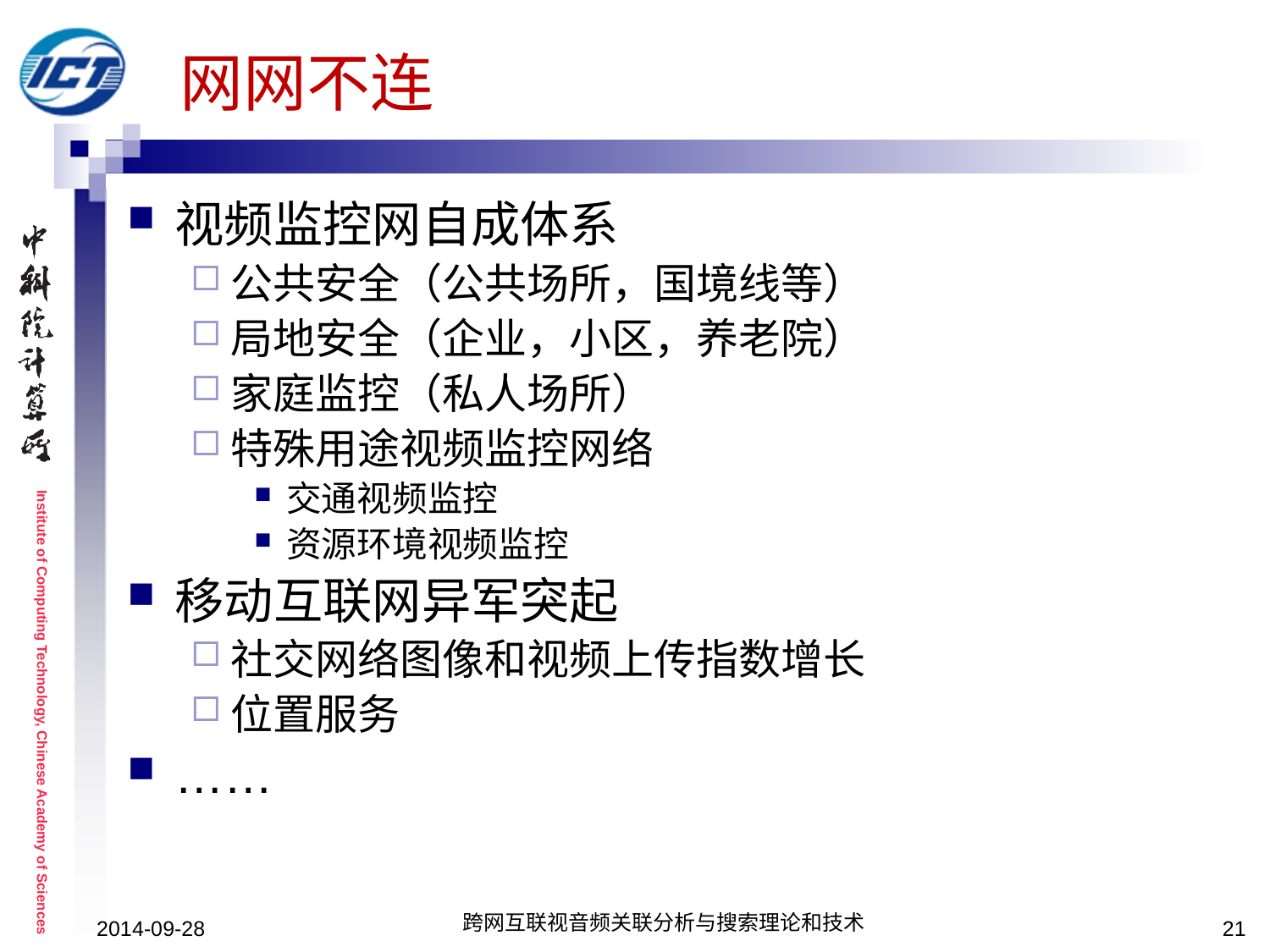

# 网网不连
视频监控网自成体系
公共安全（公共场所，国境线等）
局地安全（企业，小区，养老院）
家庭监控（私人场所）
特殊用途视频监控网络
交通视频监控
资源环境视频监控
移动互联网异军突起
社交网络图像和视频上传指数增长
位置服务
……
2014-09-28
跨网互联视音频关联分析与搜索理论和技术
21